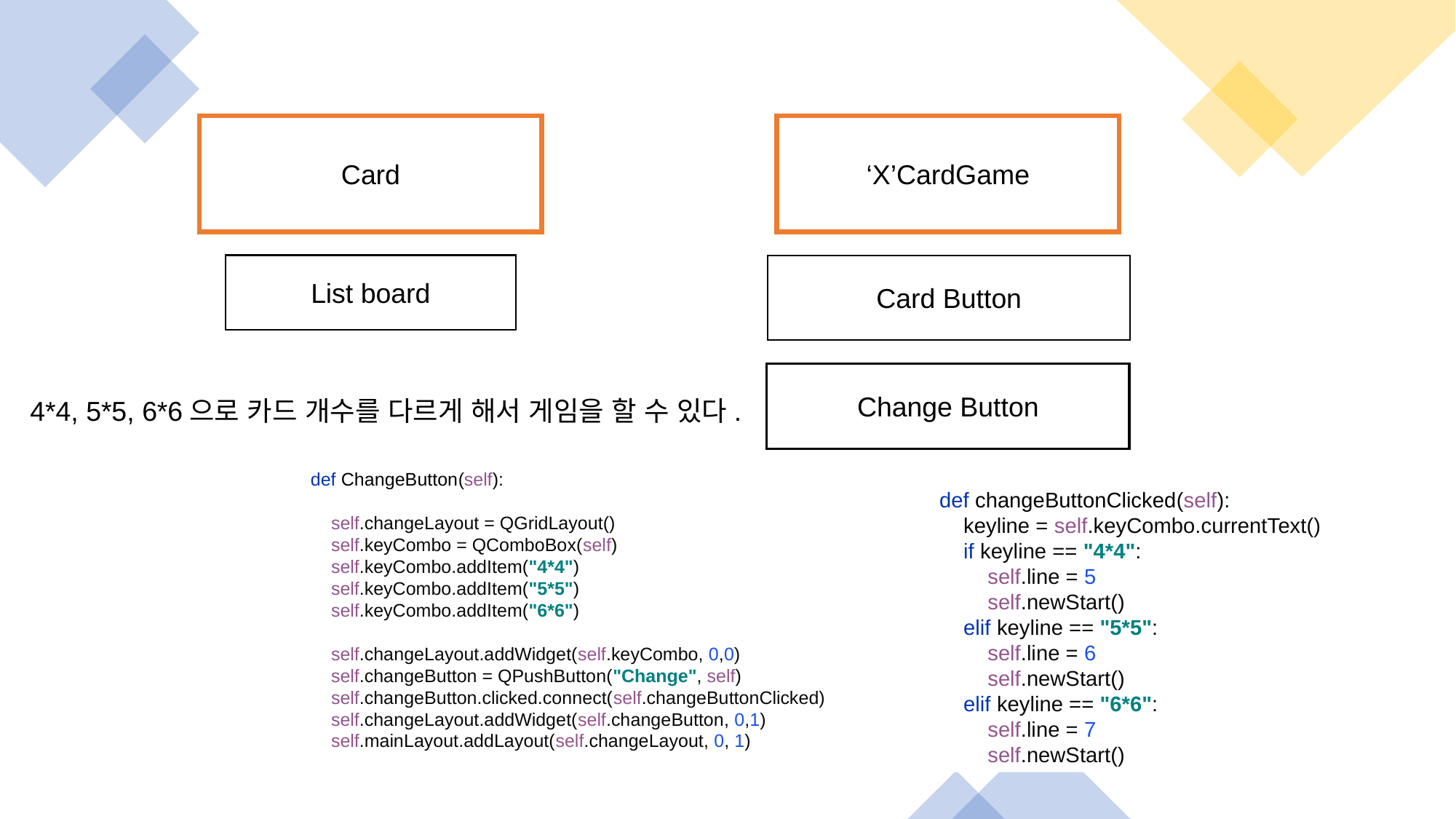

Card
‘X’CardGame
List board
Card Button
Change Button
4*4, 5*5, 6*6으로 카드 개수를 다르게 해서 게임을 할 수 있다.
def ChangeButton(self):
    self.changeLayout = QGridLayout()
    self.keyCombo = QComboBox(self)
    self.keyCombo.addItem("4*4")
    self.keyCombo.addItem("5*5")
    self.keyCombo.addItem("6*6")
    self.changeLayout.addWidget(self.keyCombo, 0,0)
    self.changeButton = QPushButton("Change", self)
    self.changeButton.clicked.connect(self.changeButtonClicked)
    self.changeLayout.addWidget(self.changeButton, 0,1)
    self.mainLayout.addLayout(self.changeLayout, 0, 1)
def changeButtonClicked(self):
    keyline = self.keyCombo.currentText()
    if keyline == "4*4":
        self.line = 5
        self.newStart()
    elif keyline == "5*5":
        self.line = 6
        self.newStart()
    elif keyline == "6*6":
        self.line = 7
        self.newStart()